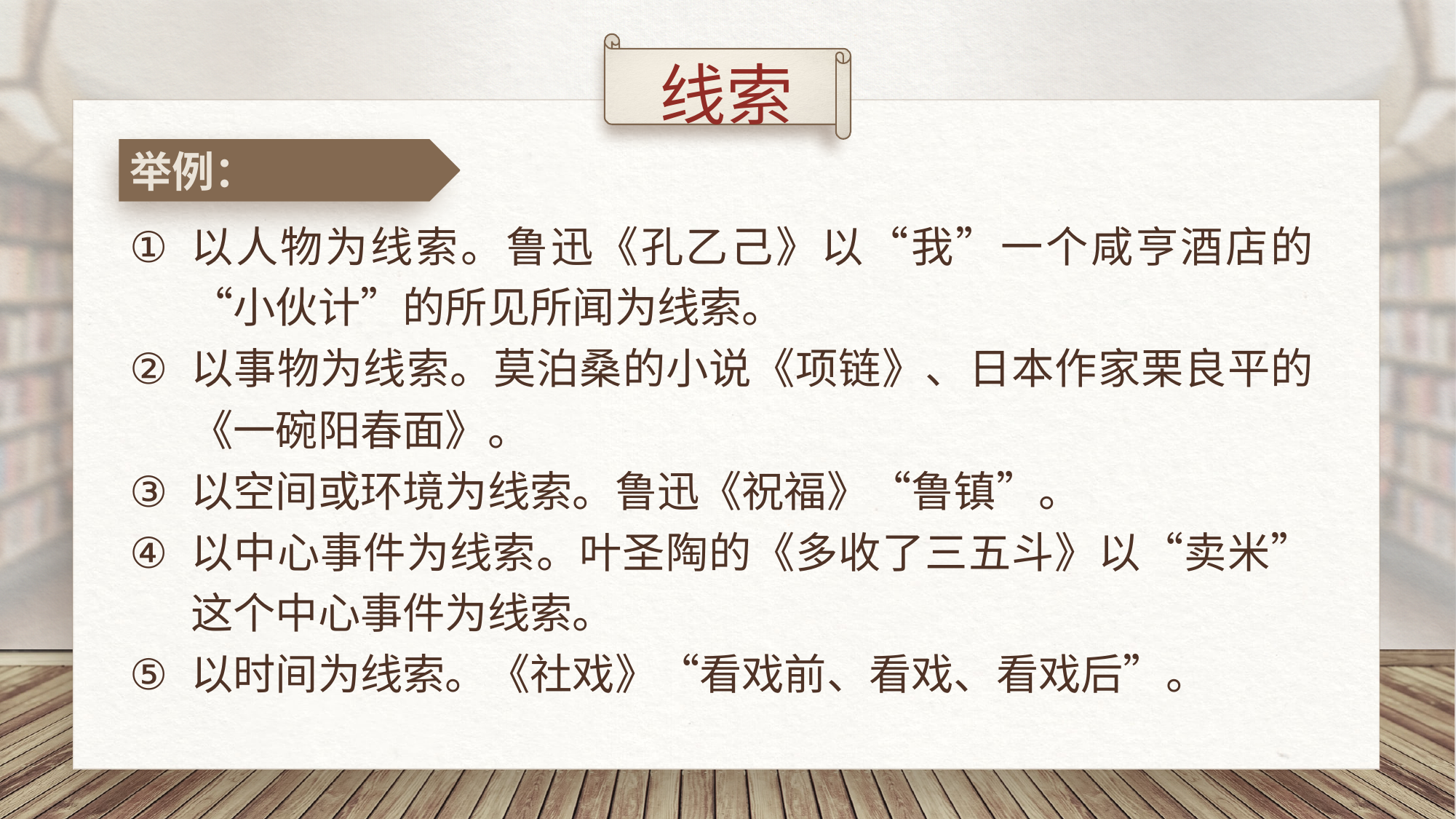

线索

举例：
以人物为线索。鲁迅《孔乙己》以“我”一个咸亨酒店的“小伙计”的所见所闻为线索。
以事物为线索。莫泊桑的小说《项链》、日本作家栗良平的《一碗阳春面》。
以空间或环境为线索。鲁迅《祝福》“鲁镇”。
以中心事件为线索。叶圣陶的《多收了三五斗》以“卖米”这个中心事件为线索。
以时间为线索。《社戏》“看戏前、看戏、看戏后”。